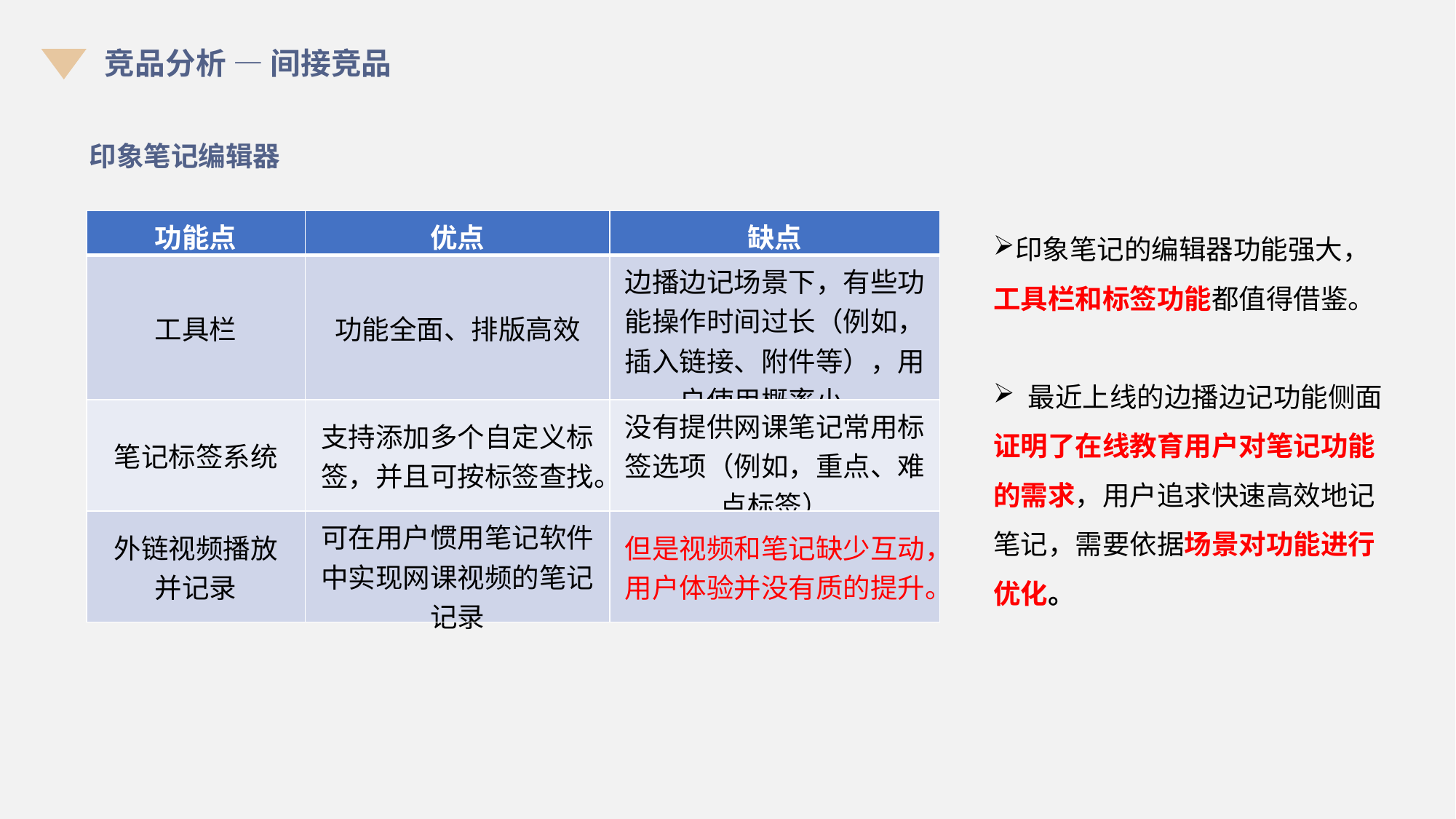

竞品分析 — 间接竞品

印象笔记编辑器
| 功能点 | 优点 | 缺点 |
| --- | --- | --- |
| 工具栏 | 功能全面、排版高效 | 边播边记场景下，有些功能操作时间过长（例如，插入链接、附件等），用户使用概率小。 |
| 笔记标签系统 | 支持添加多个自定义标签，并且可按标签查找。 | 没有提供网课笔记常用标签选项（例如，重点、难点标签） |
| 外链视频播放 并记录 | 可在用户惯用笔记软件中实现网课视频的笔记记录 | 但是视频和笔记缺少互动，用户体验并没有质的提升。 |
印象笔记的编辑器功能强大，工具栏和标签功能都值得借鉴。

 最近上线的边播边记功能侧面证明了在线教育用户对笔记功能的需求，用户追求快速高效地记笔记，需要依据场景对功能进行优化。